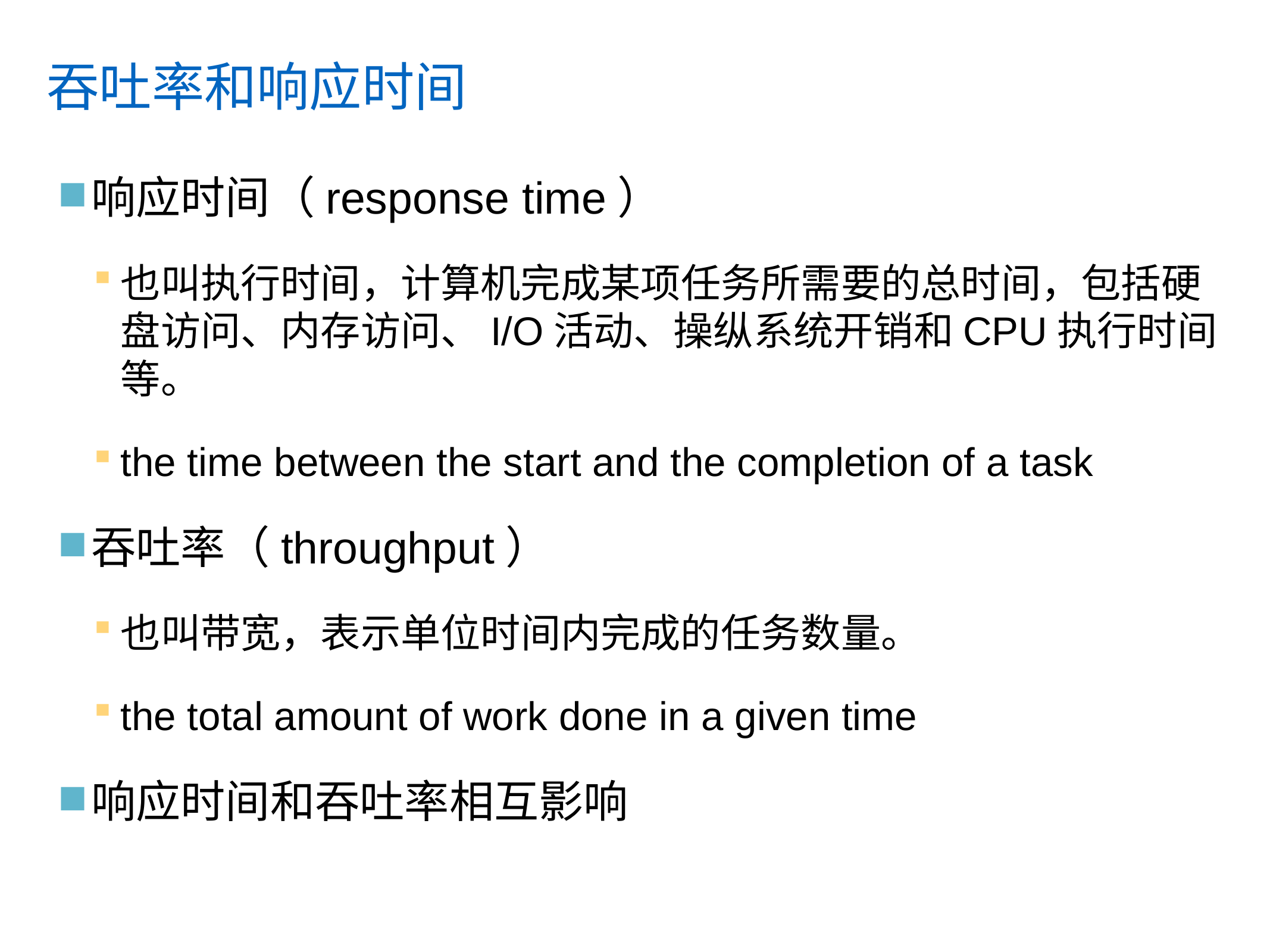

# 吞吐率和响应时间
响应时间（response time）
也叫执行时间，计算机完成某项任务所需要的总时间，包括硬盘访问、内存访问、I/O活动、操纵系统开销和CPU执行时间等。
the time between the start and the completion of a task
吞吐率（throughput）
也叫带宽，表示单位时间内完成的任务数量。
the total amount of work done in a given time
响应时间和吞吐率相互影响
40